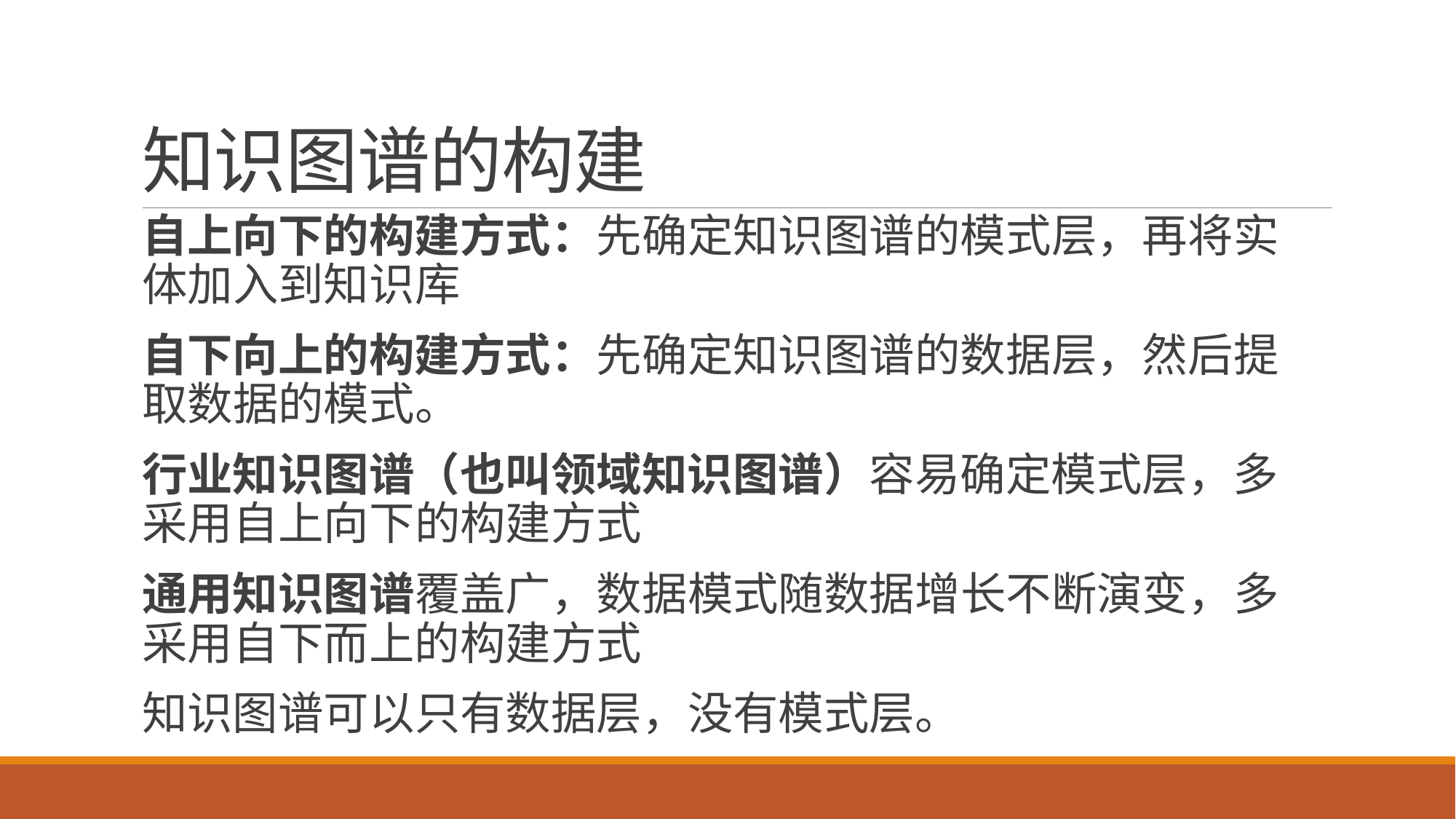

# 知识图谱的构建
自上向下的构建方式：先确定知识图谱的模式层，再将实体加入到知识库
自下向上的构建方式：先确定知识图谱的数据层，然后提取数据的模式。
行业知识图谱（也叫领域知识图谱）容易确定模式层，多采用自上向下的构建方式
通用知识图谱覆盖广，数据模式随数据增长不断演变，多采用自下而上的构建方式
知识图谱可以只有数据层，没有模式层。